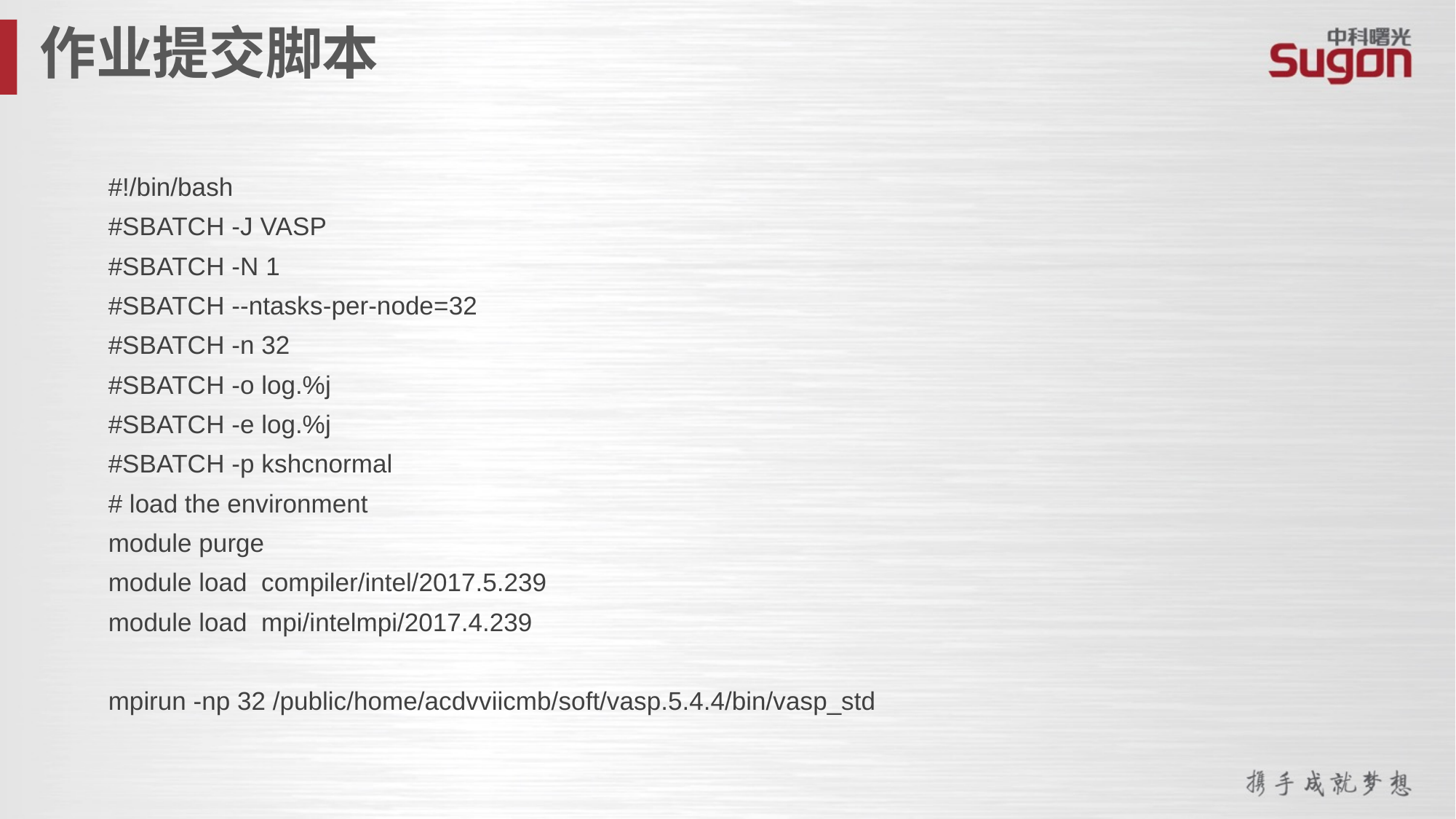

作业提交脚本
#!/bin/bash
#SBATCH -J VASP
#SBATCH -N 1
#SBATCH --ntasks-per-node=32
#SBATCH -n 32
#SBATCH -o log.%j
#SBATCH -e log.%j
#SBATCH -p kshcnormal
# load the environment
module purge
module load  compiler/intel/2017.5.239
module load  mpi/intelmpi/2017.4.239

mpirun -np 32 /public/home/acdvviicmb/soft/vasp.5.4.4/bin/vasp_std